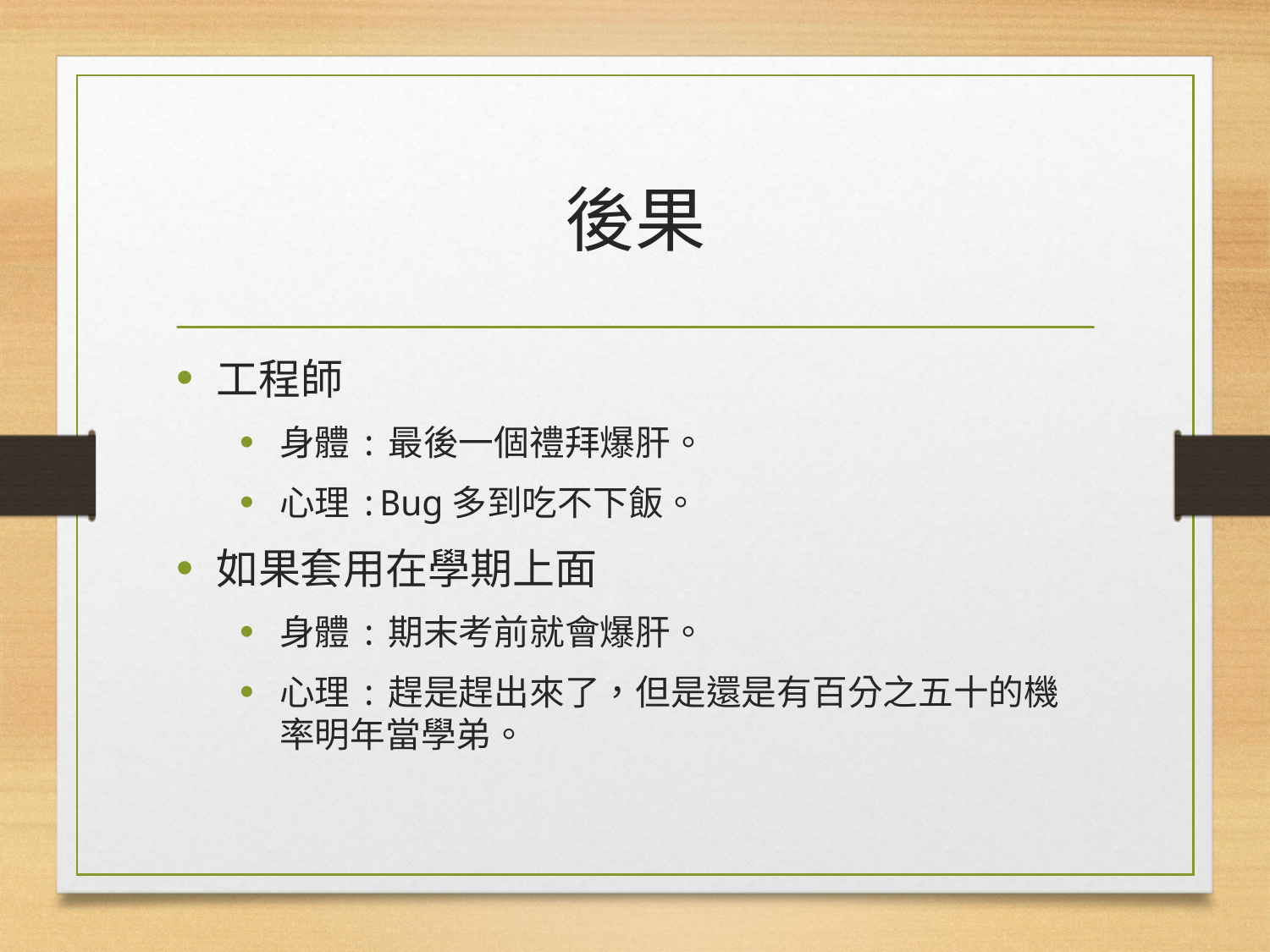

# 後果
工程師
身體:最後一個禮拜爆肝。
心理:Bug多到吃不下飯。
如果套用在學期上面
身體:期末考前就會爆肝。
心理:趕是趕出來了，但是還是有百分之五十的機率明年當學弟。